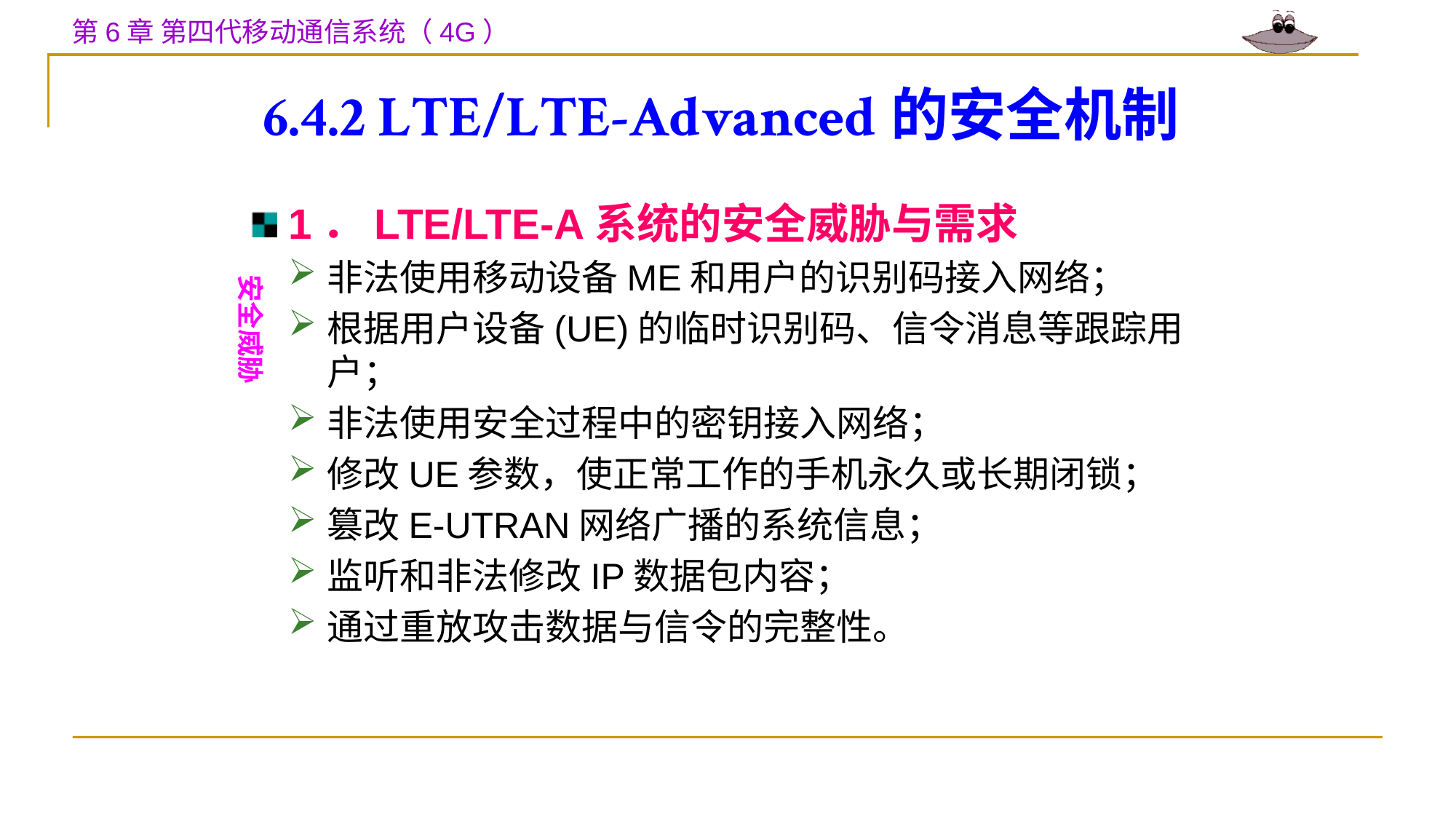

# 6.4.2 LTE/LTE-Advanced的安全机制
1．LTE/LTE-A系统的安全威胁与需求
非法使用移动设备ME和用户的识别码接入网络；
根据用户设备(UE)的临时识别码、信令消息等跟踪用户；
非法使用安全过程中的密钥接入网络；
修改UE参数，使正常工作的手机永久或长期闭锁；
篡改E-UTRAN网络广播的系统信息；
监听和非法修改IP数据包内容；
通过重放攻击数据与信令的完整性。
安全威胁